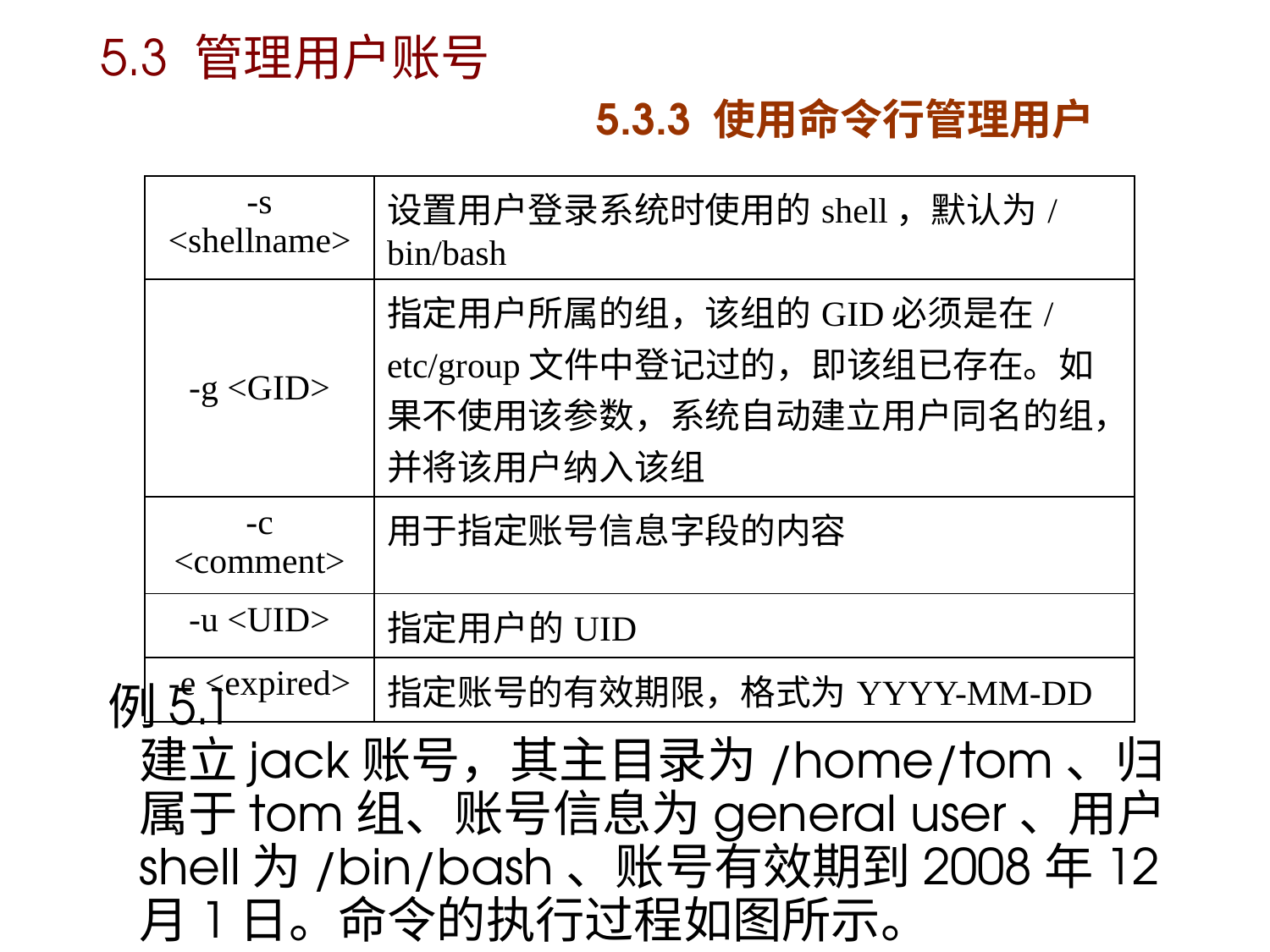

# 5.3 管理用户账号 5.3.3 使用命令行管理用户
| -s <shellname> | 设置用户登录系统时使用的shell，默认为/bin/bash |
| --- | --- |
| -g <GID> | 指定用户所属的组，该组的GID必须是在/etc/group文件中登记过的，即该组已存在。如果不使用该参数，系统自动建立用户同名的组，并将该用户纳入该组 |
| -c <comment> | 用于指定账号信息字段的内容 |
| -u <UID> | 指定用户的UID |
| -e <expired> | 指定账号的有效期限，格式为YYYY-MM-DD |
例5.1 建立jack账号，其主目录为/home/tom、归属于tom组、账号信息为general user、用户shell为/bin/bash、账号有效期到2008年12月1日。命令的执行过程如图所示。